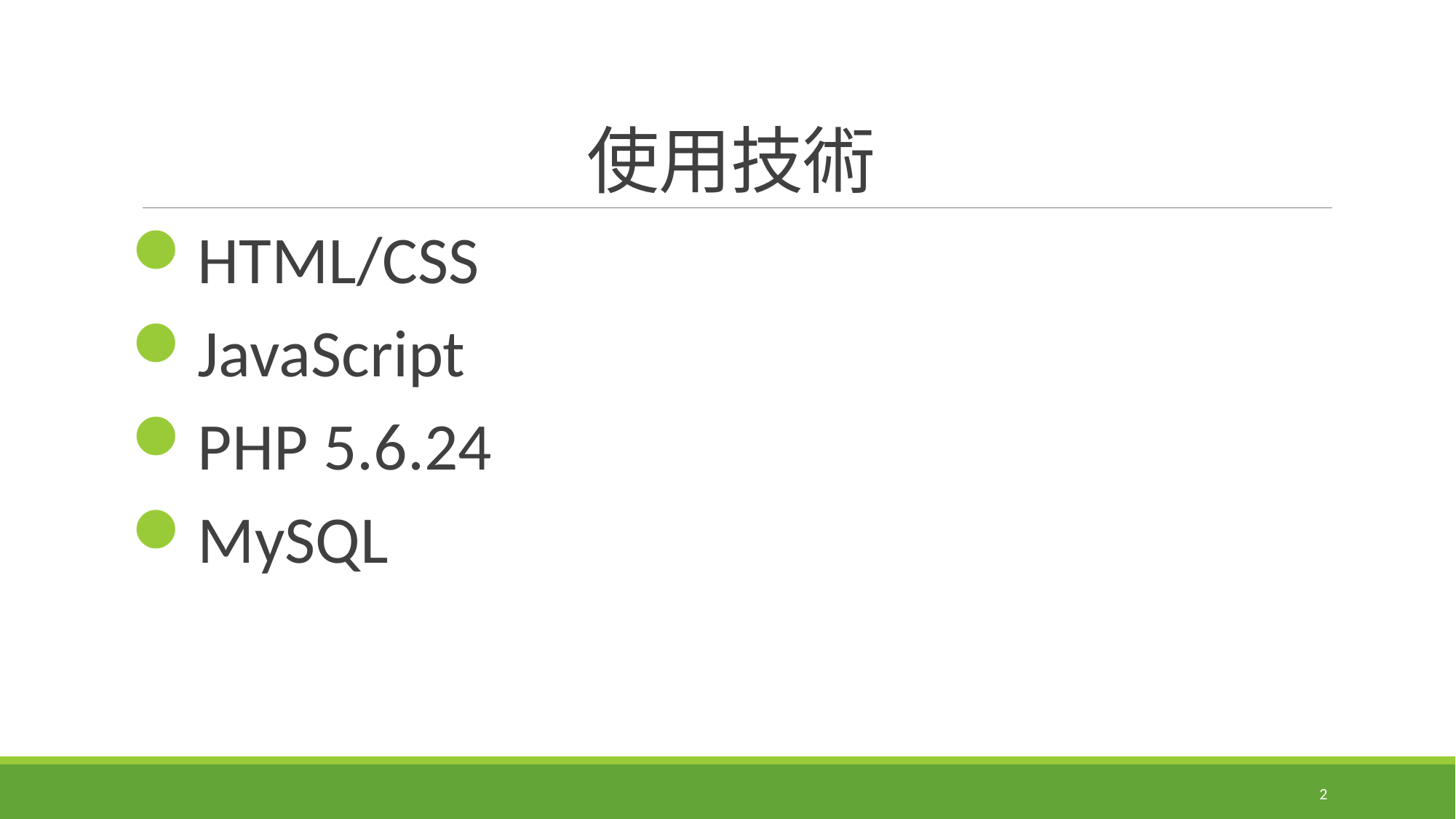

# 使用技術
HTML/CSS
JavaScript
PHP 5.6.24
MySQL

2